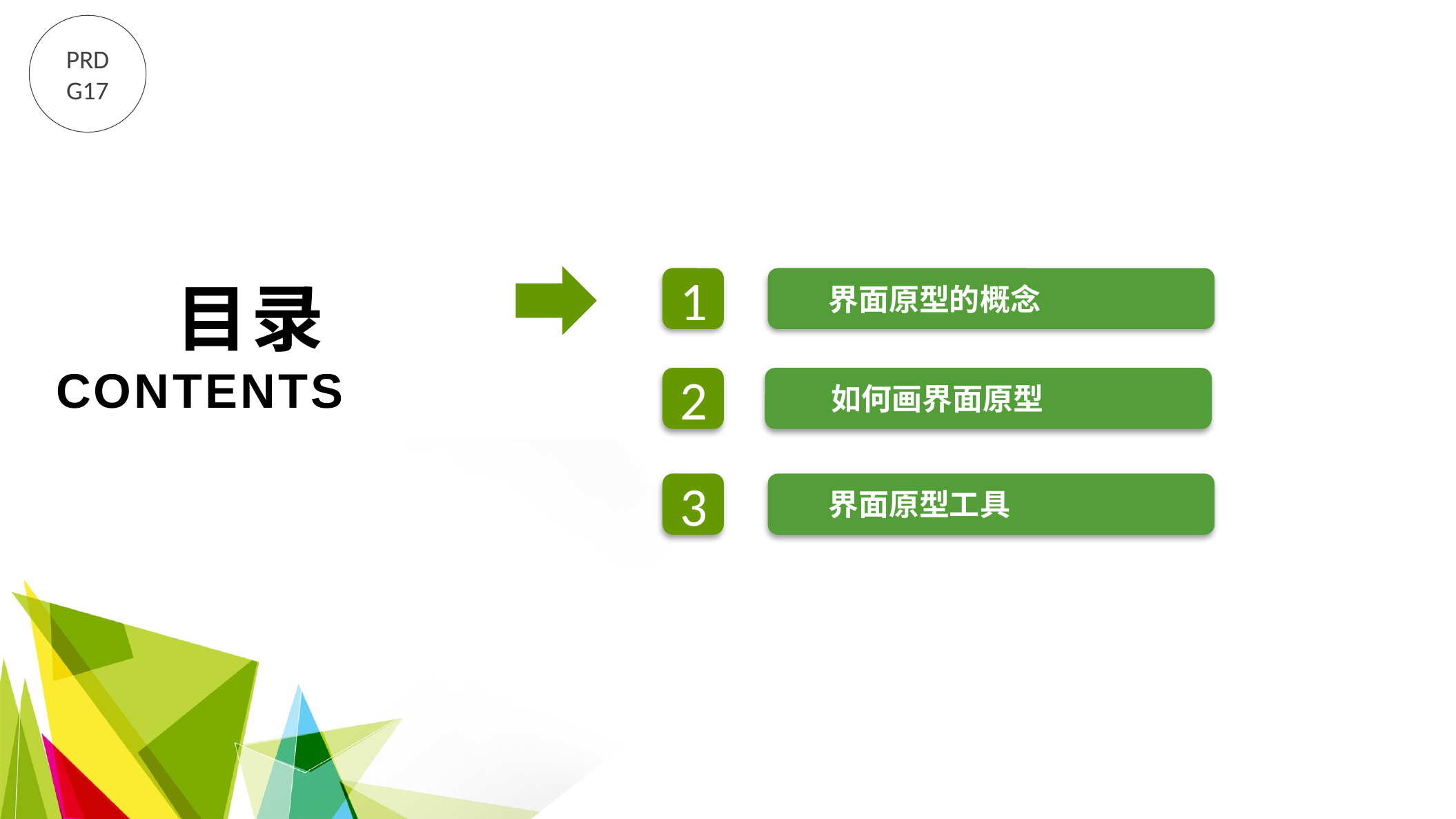

PRD
G17

目录
CONTENTS
1

界面原型的概念
2

如何画界面原型
3

界面原型工具